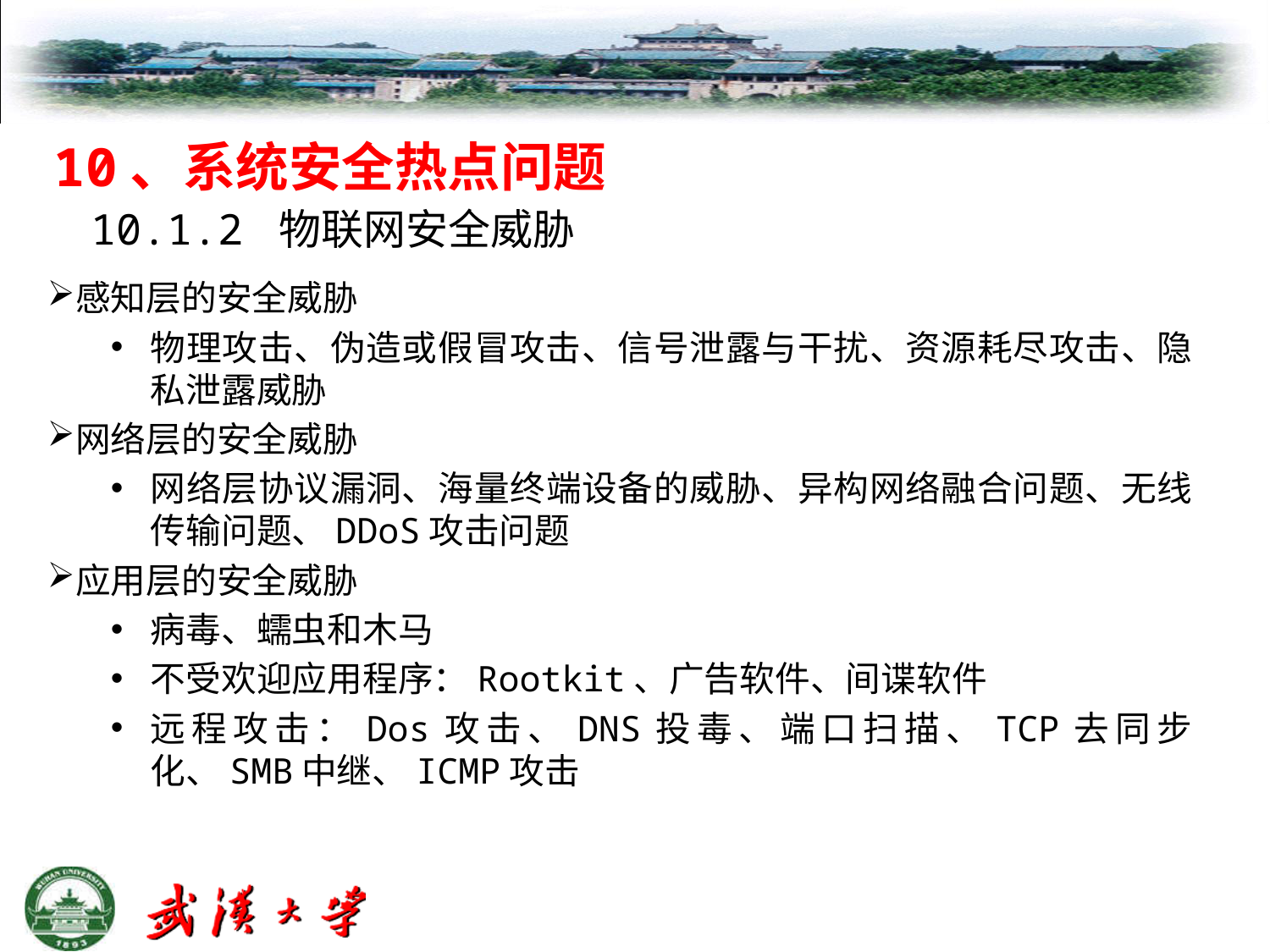

10、系统安全热点问题
10.1.2 物联网安全威胁
感知层的安全威胁
物理攻击、伪造或假冒攻击、信号泄露与干扰、资源耗尽攻击、隐私泄露威胁
网络层的安全威胁
网络层协议漏洞、海量终端设备的威胁、异构网络融合问题、无线传输问题、DDoS攻击问题
应用层的安全威胁
病毒、蠕虫和木马
不受欢迎应用程序：Rootkit、广告软件、间谍软件
远程攻击：Dos攻击、DNS投毒、端口扫描、TCP去同步化、SMB中继、ICMP攻击